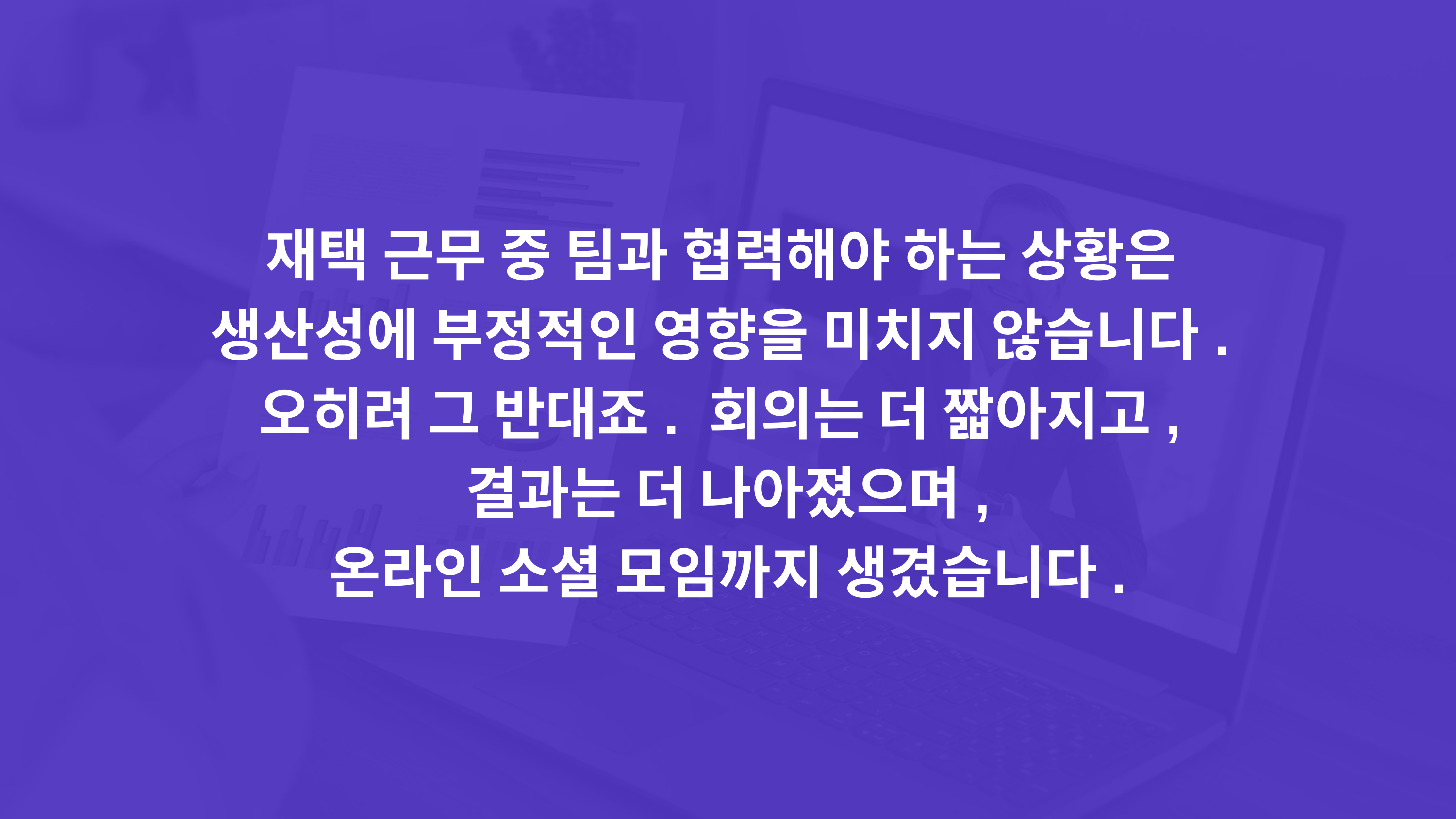

재택 근무 중 팀과 협력해야 하는 상황은
생산성에 부정적인 영향을 미치지 않습니다.
오히려 그 반대죠. 회의는 더 짧아지고,
결과는 더 나아졌으며,
온라인 소셜 모임까지 생겼습니다.